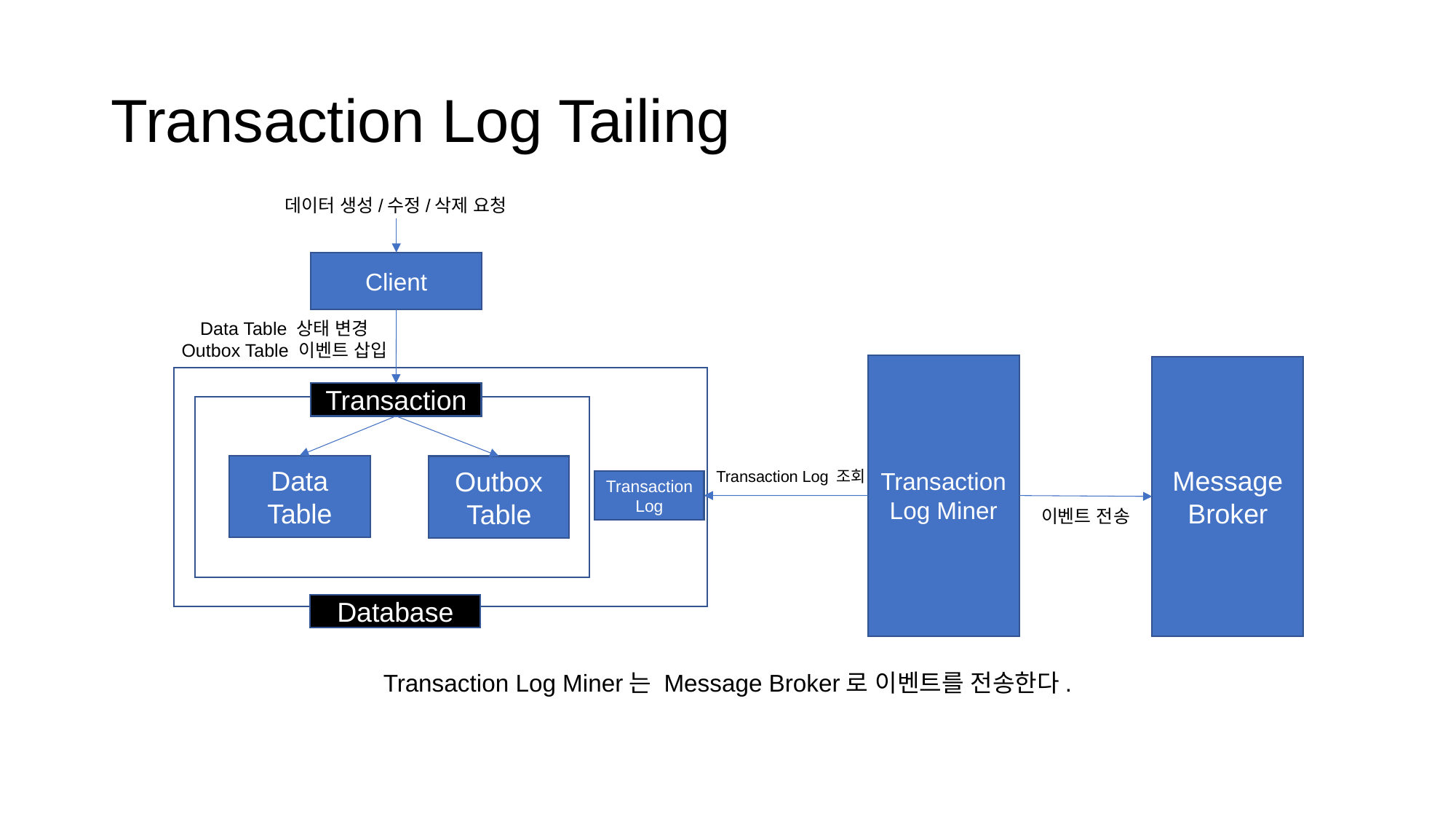

# Transaction Log Tailing
데이터 생성/수정/삭제 요청
Client
Data Table 상태 변경
Outbox Table 이벤트 삽입
Transaction
Log Miner
Message
Broker

Transaction

Data Table
Outbox Table
Transaction Log 조회
Transaction
Log
이벤트 전송
Database
Transaction Log Miner는 Message Broker로 이벤트를 전송한다.